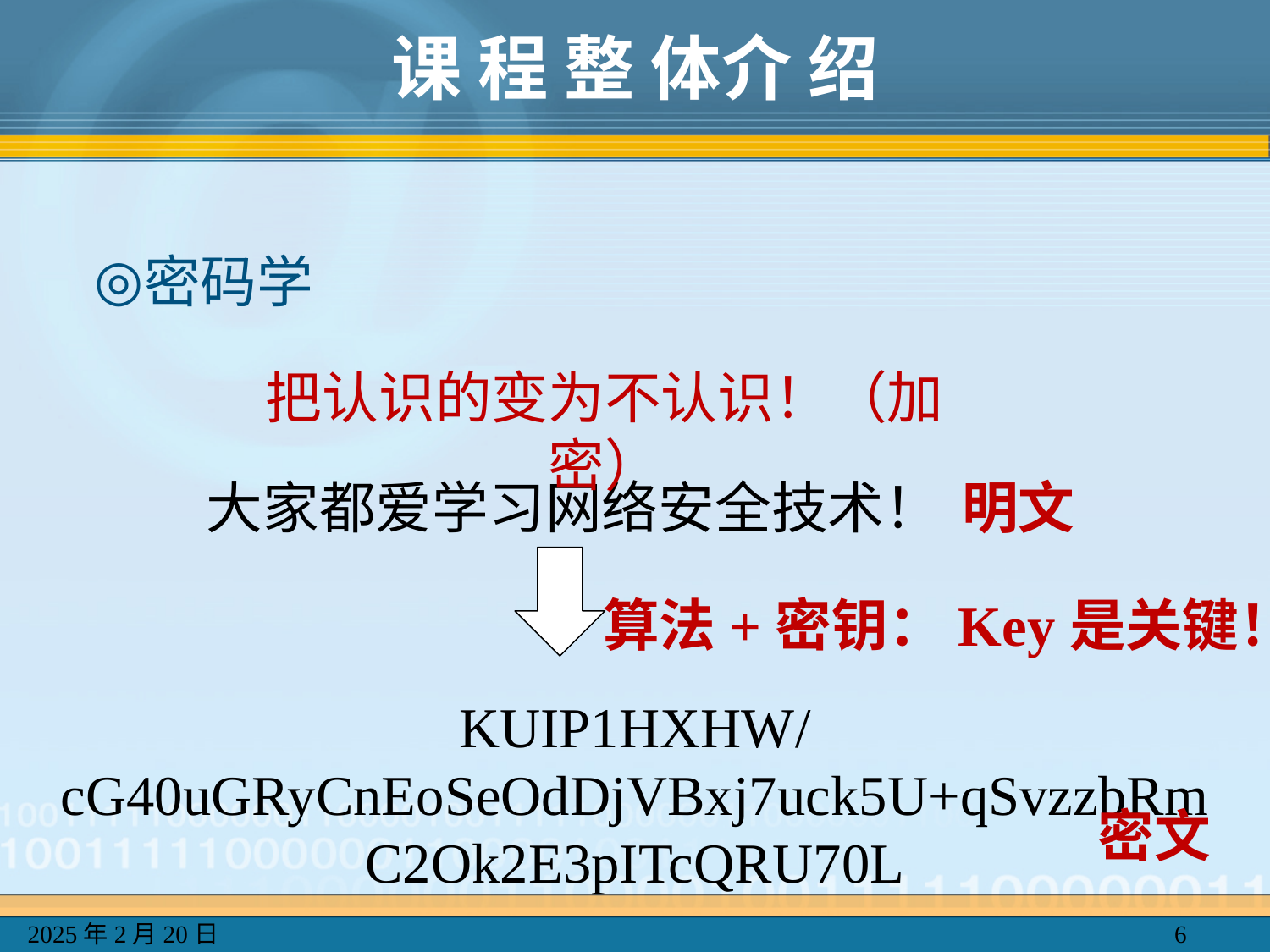

# 课 程 整 体介 绍
密码学

把认识的变为不认识！（加密）
大家都爱学习网络安全技术！
明文

算法+密钥：Key是关键！
KUIP1HXHW/cG40uGRyCnEoSeOdDjVBxj7uck5U+qSvzzbRmC2Ok2E3pITcQRU70L
密文
2025年2月20日
6